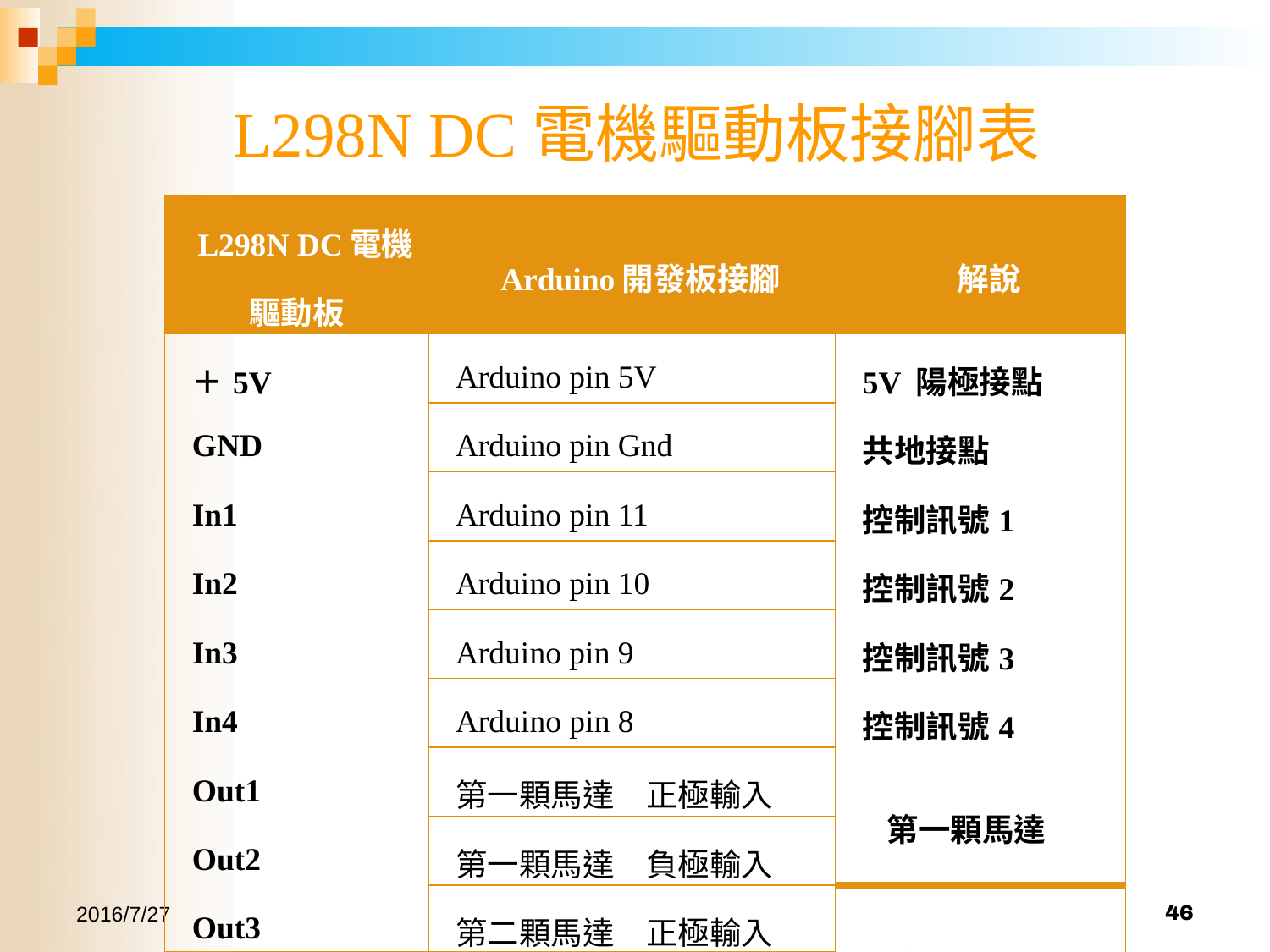

# L298N DC電機驅動板接腳表
| L298N DC電機驅動板 | Arduino開發板接腳 | 解說 |
| --- | --- | --- |
| ＋5V | Arduino pin 5V | 5V 陽極接點 |
| GND | Arduino pin Gnd | 共地接點 |
| In1 | Arduino pin 11 | 控制訊號1 |
| In2 | Arduino pin 10 | 控制訊號2 |
| In3 | Arduino pin 9 | 控制訊號3 |
| In4 | Arduino pin 8 | 控制訊號4 |
| Out1 | 第一顆馬達　正極輸入 | 第一顆馬達 |
| Out2 | 第一顆馬達　負極輸入 |  |
| Out3 | 第二顆馬達　正極輸入 | 第二顆馬達 |
| Out4 | 第二顆馬達　負極輸入 |  |
2016/7/27
46